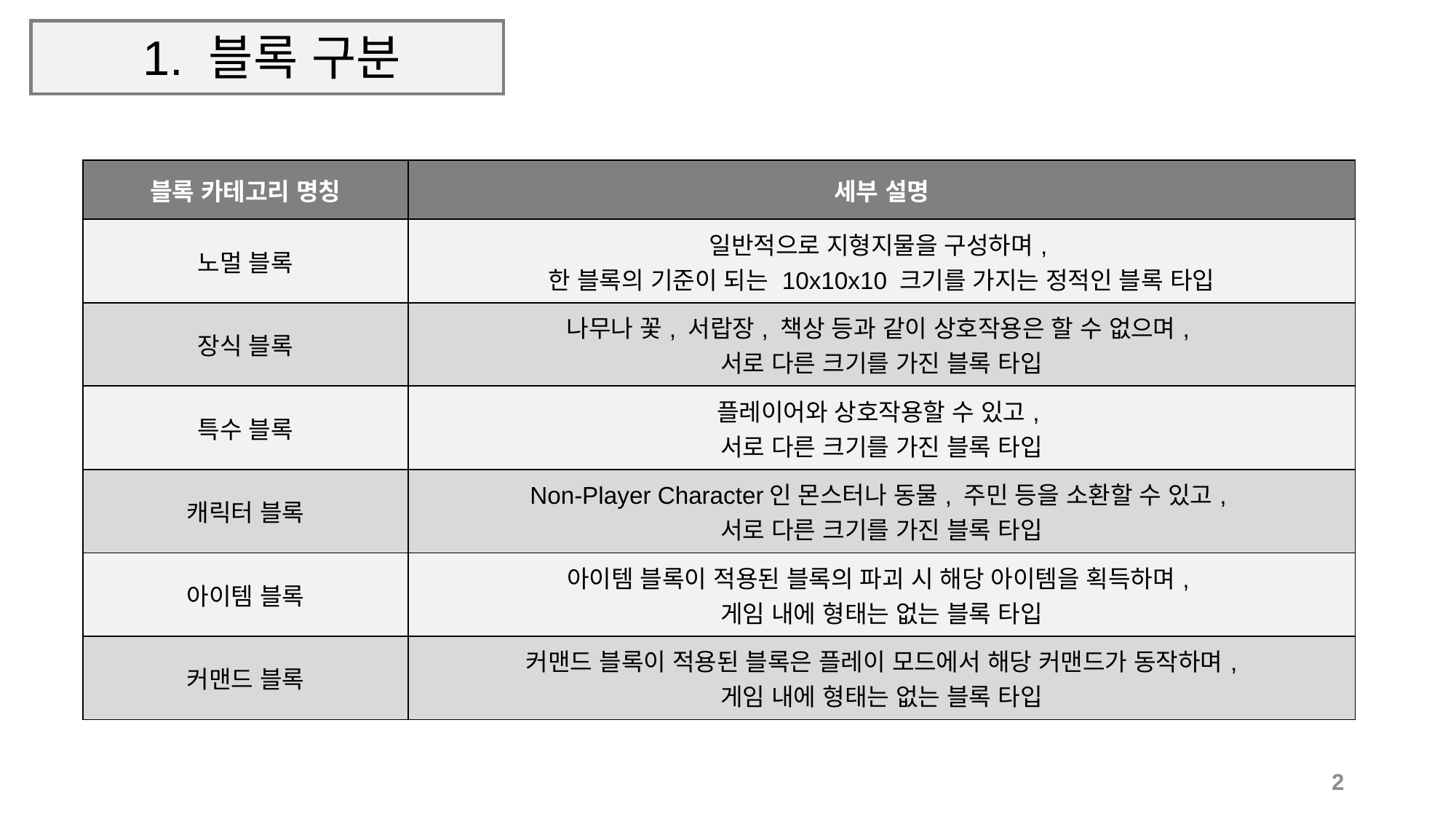

# 1. 블록 구분
| 블록 카테고리 명칭 | 세부 설명 |
| --- | --- |
| 노멀 블록 | 일반적으로 지형지물을 구성하며, 한 블록의 기준이 되는 10x10x10 크기를 가지는 정적인 블록 타입 |
| 장식 블록 | 나무나 꽃, 서랍장, 책상 등과 같이 상호작용은 할 수 없으며, 서로 다른 크기를 가진 블록 타입 |
| 특수 블록 | 플레이어와 상호작용할 수 있고, 서로 다른 크기를 가진 블록 타입 |
| 캐릭터 블록 | Non-Player Character인 몬스터나 동물, 주민 등을 소환할 수 있고, 서로 다른 크기를 가진 블록 타입 |
| 아이템 블록 | 아이템 블록이 적용된 블록의 파괴 시 해당 아이템을 획득하며, 게임 내에 형태는 없는 블록 타입 |
| 커맨드 블록 | 커맨드 블록이 적용된 블록은 플레이 모드에서 해당 커맨드가 동작하며, 게임 내에 형태는 없는 블록 타입 |
2